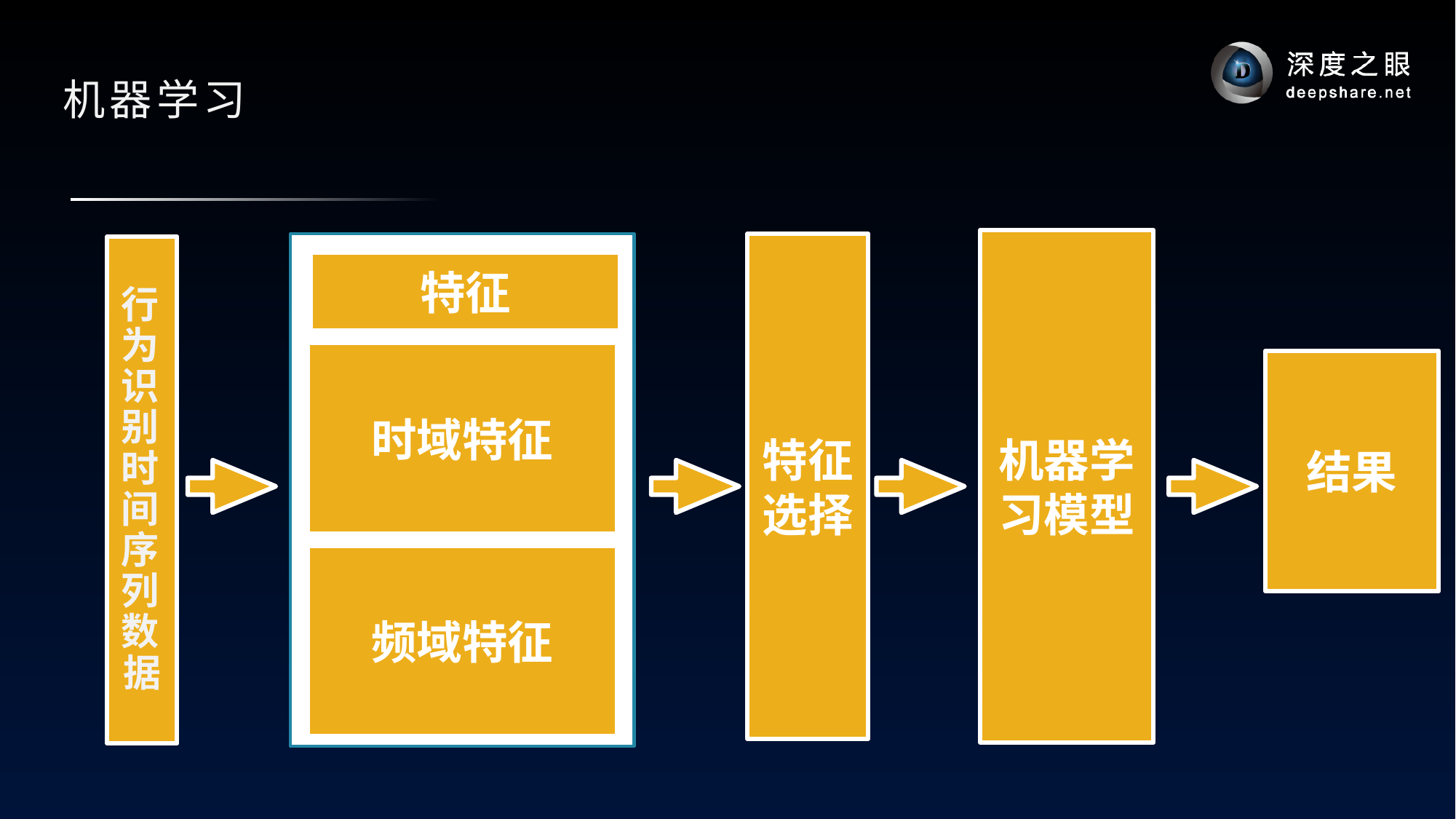

# 机器学习

机器学习模型

特征选择

行为识别时间序列数据

特征

时域特征

结果

频域特征